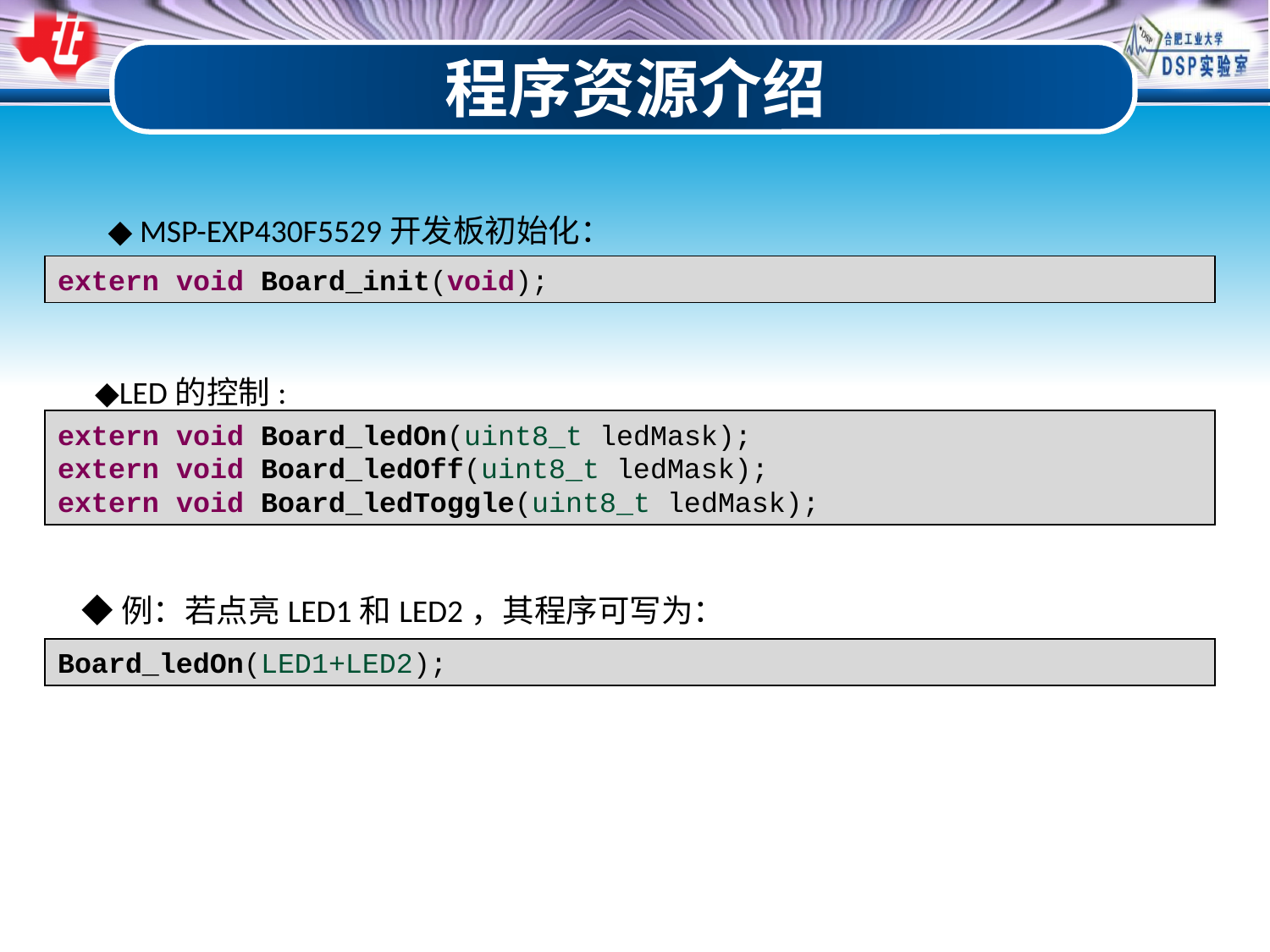

程序资源介绍
◆ MSP-EXP430F5529开发板初始化：
extern void Board_init(void);
◆LED的控制:
extern void Board_ledOn(uint8_t ledMask);
extern void Board_ledOff(uint8_t ledMask);
extern void Board_ledToggle(uint8_t ledMask);
◆例：若点亮LED1和LED2，其程序可写为：
Board_ledOn(LED1+LED2);